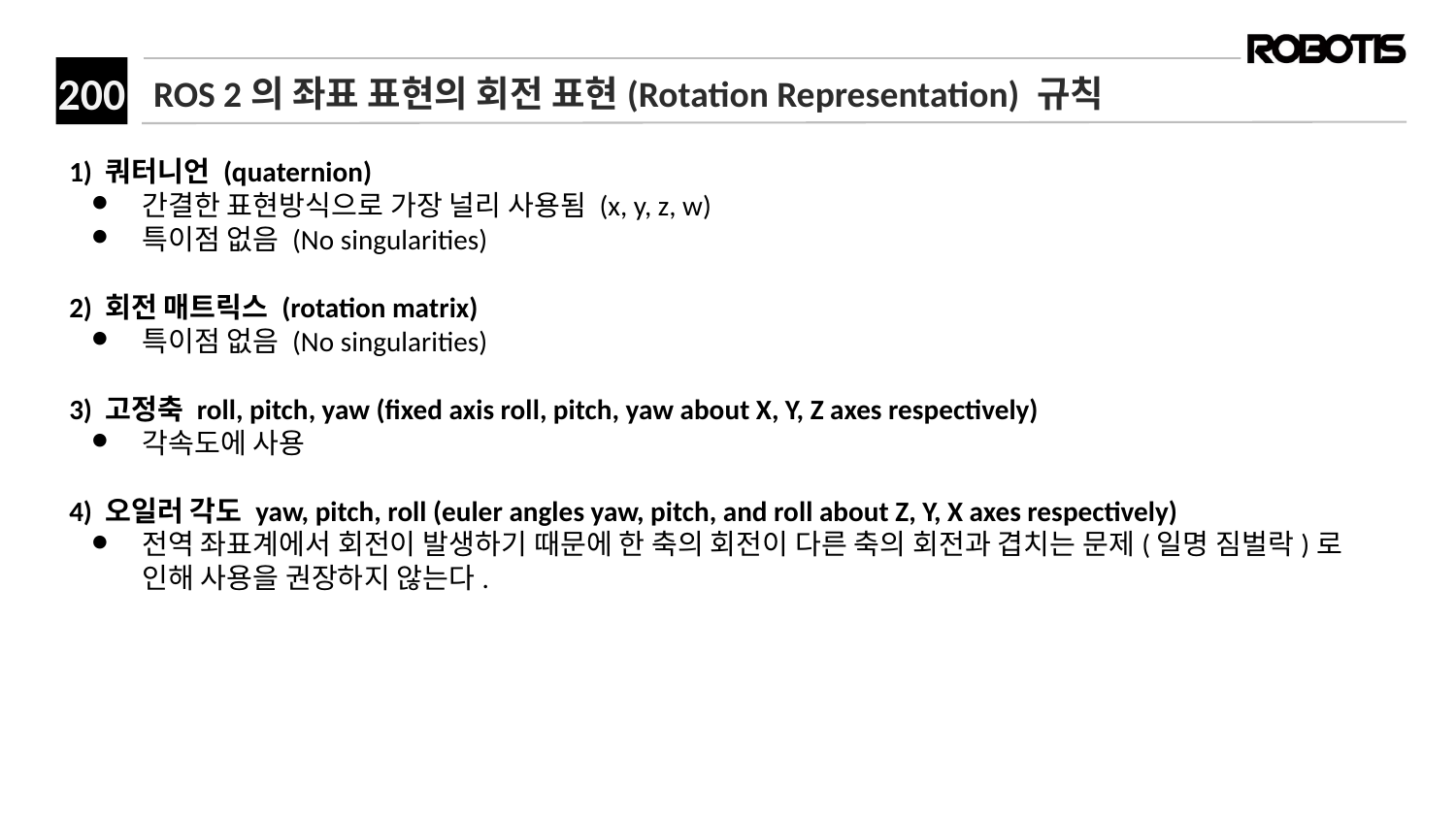

# ROS 2의 좌표 표현의 회전 표현(Rotation Representation) 규칙
1) 쿼터니언 (quaternion)
간결한 표현방식으로 가장 널리 사용됨 (x, y, z, w)
특이점 없음 (No singularities)

2) 회전 매트릭스 (rotation matrix)
특이점 없음 (No singularities)

​3) 고정축 roll, pitch, yaw (fixed axis roll, pitch, yaw about X, Y, Z axes respectively)
각속도에 사용

4) 오일러 각도 yaw, pitch, roll (euler angles yaw, pitch, and roll about Z, Y, X axes respectively)
전역 좌표계에서 회전이 발생하기 때문에 한 축의 회전이 다른 축의 회전과 겹치는 문제(일명 짐벌락)로 인해 사용을 권장하지 않는다.